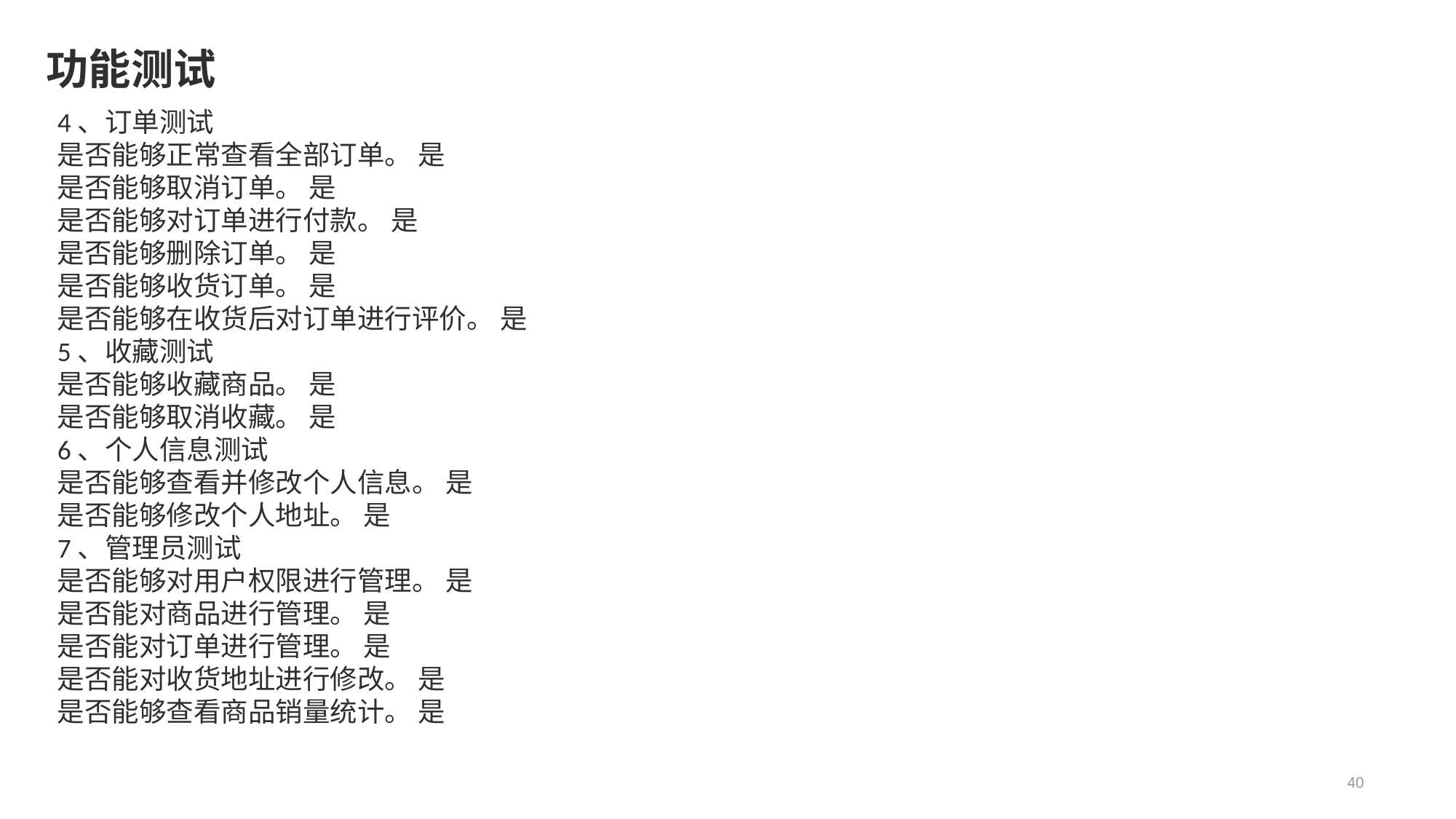

# 功能测试
4、订单测试
是否能够正常查看全部订单。 是
是否能够取消订单。 是
是否能够对订单进行付款。 是
是否能够删除订单。 是
是否能够收货订单。 是
是否能够在收货后对订单进行评价。 是
5、收藏测试
是否能够收藏商品。 是
是否能够取消收藏。 是
6、个人信息测试
是否能够查看并修改个人信息。 是
是否能够修改个人地址。 是
7、管理员测试
是否能够对用户权限进行管理。 是
是否能对商品进行管理。 是
是否能对订单进行管理。 是
是否能对收货地址进行修改。 是
是否能够查看商品销量统计。 是
40